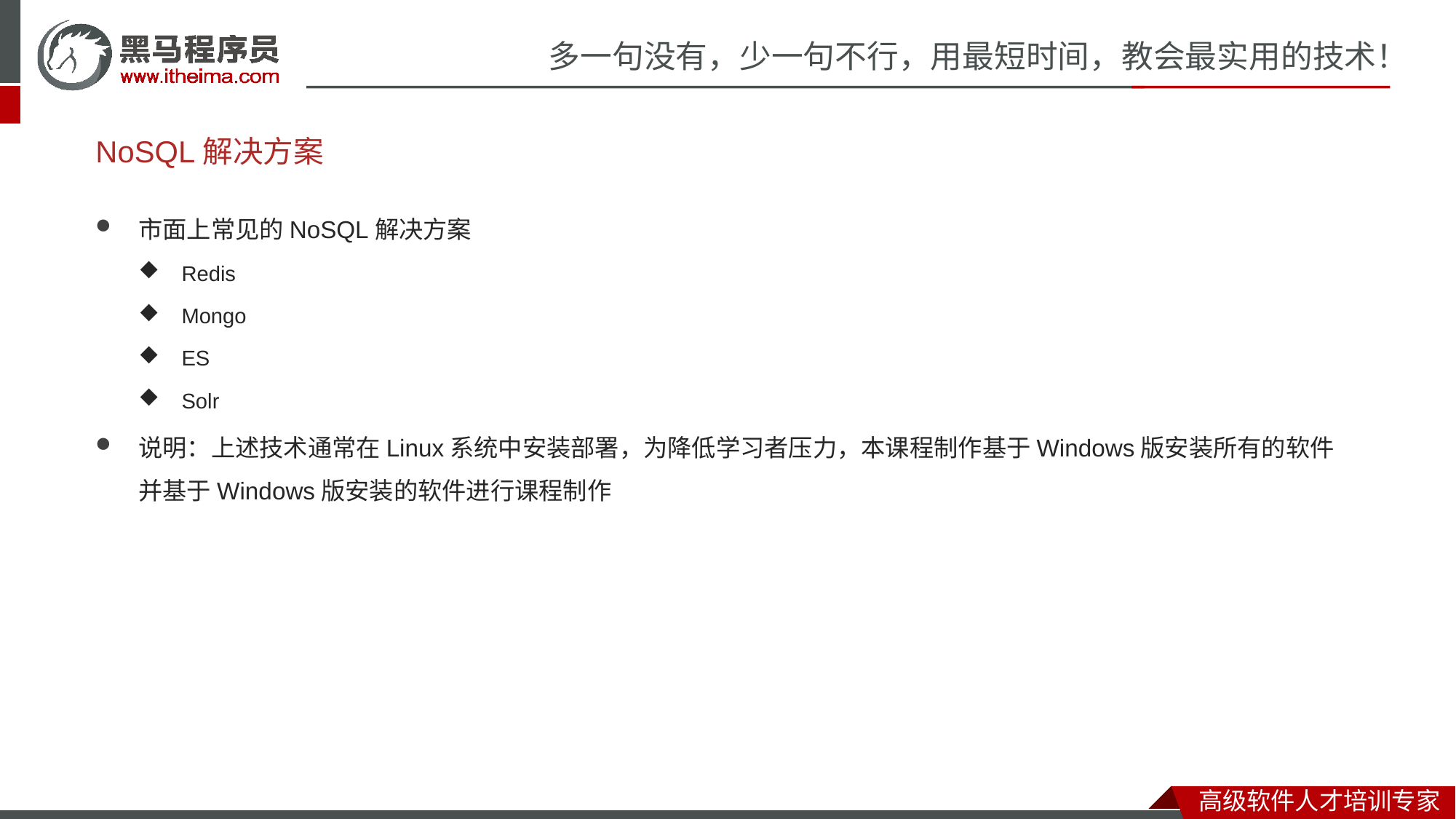

# NoSQL解决方案
市面上常见的NoSQL解决方案
Redis
Mongo
ES
Solr
说明：上述技术通常在Linux系统中安装部署，为降低学习者压力，本课程制作基于Windows版安装所有的软件并基于Windows版安装的软件进行课程制作